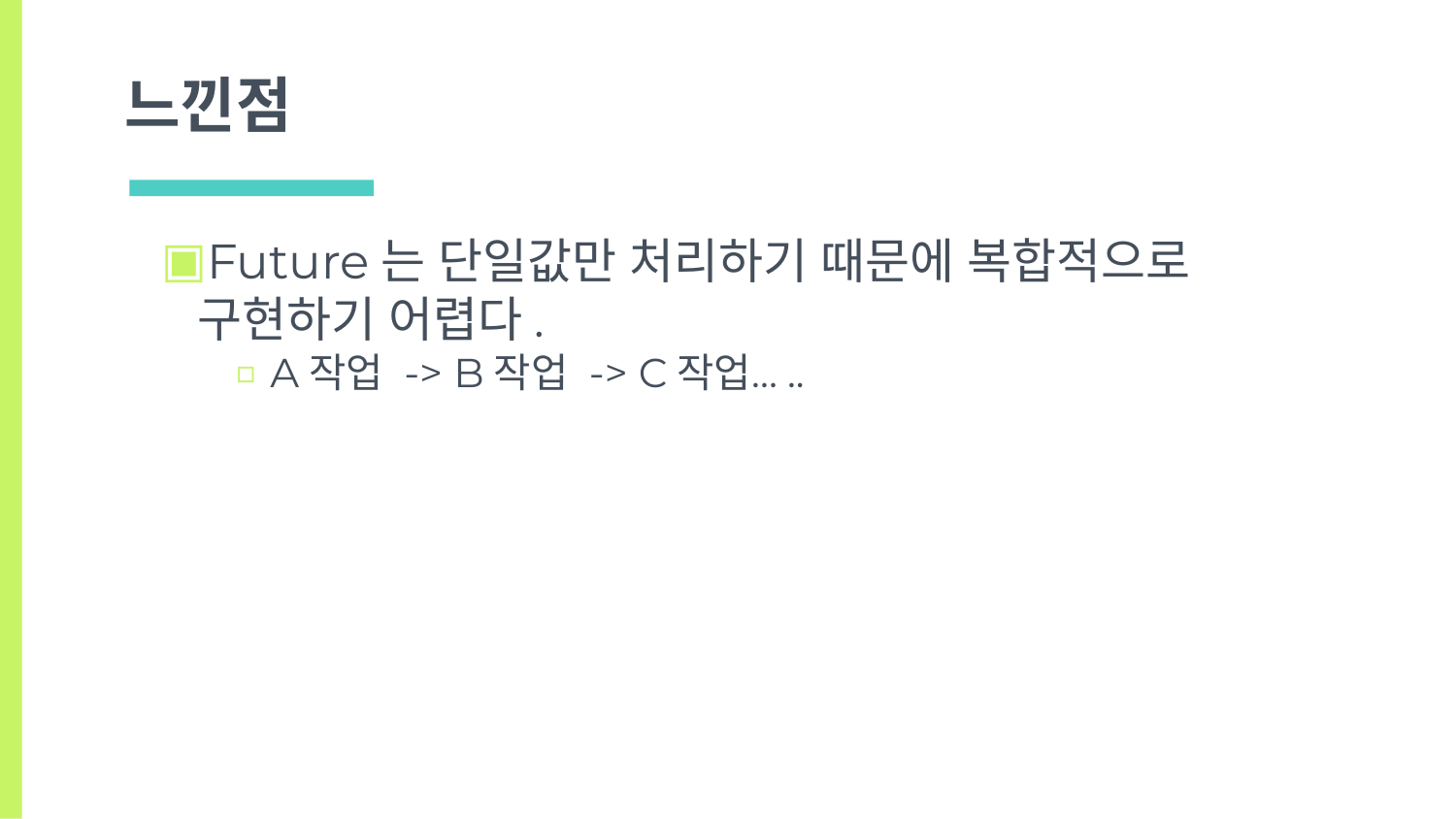

# 느낀점
Future는 단일값만 처리하기 때문에 복합적으로 구현하기 어렵다.
A작업 -> B작업 -> C작업…..